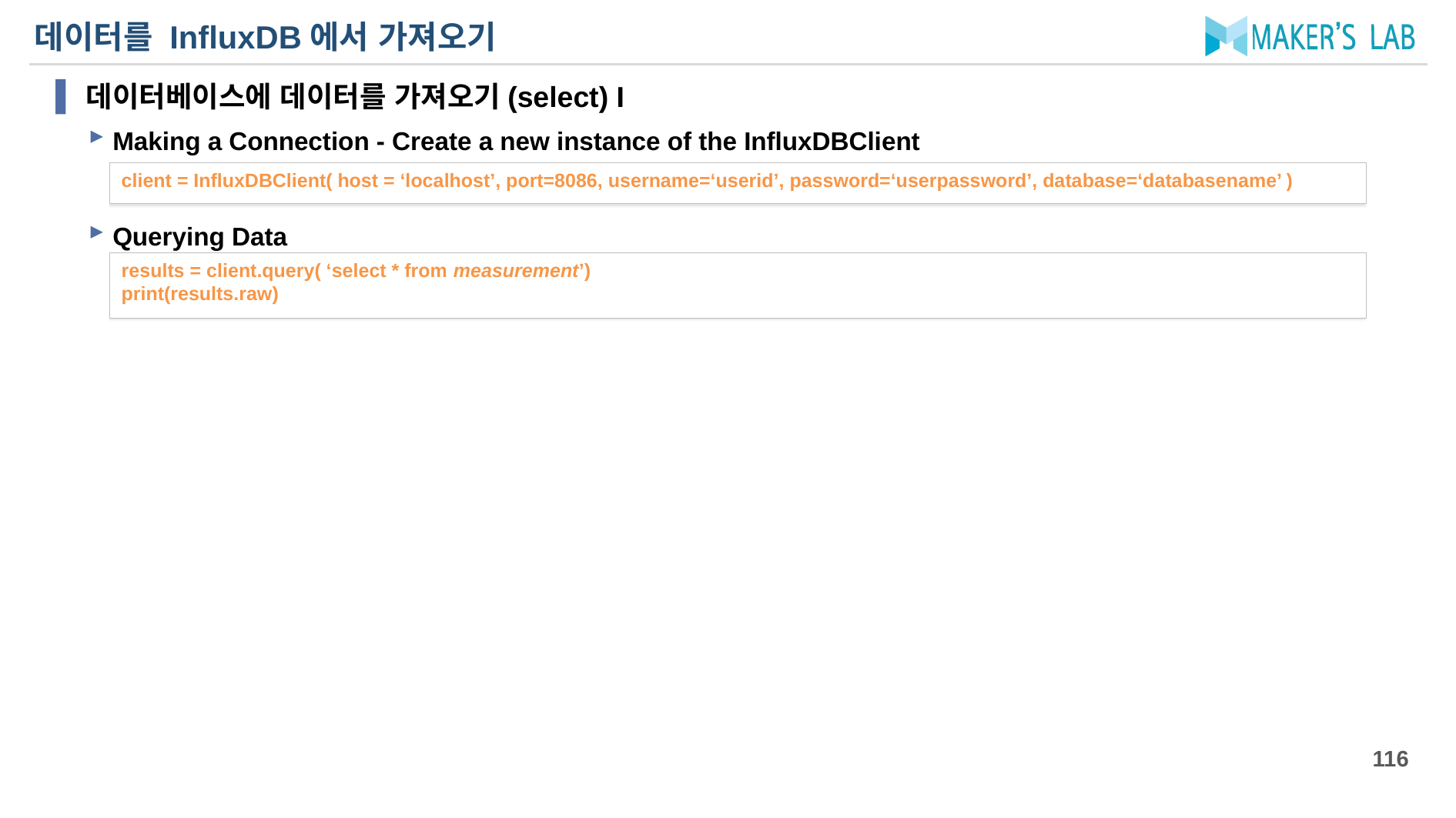

# 데이터를 InfluxDB에서 가져오기
데이터베이스에 데이터를 가져오기(select) I
Making a Connection - Create a new instance of the InfluxDBClient

Querying Data

client = InfluxDBClient( host = ‘localhost’, port=8086, username=‘userid’, password=‘userpassword’, database=‘databasename’ )
results = client.query( ‘select * from measurement’)
print(results.raw)
116